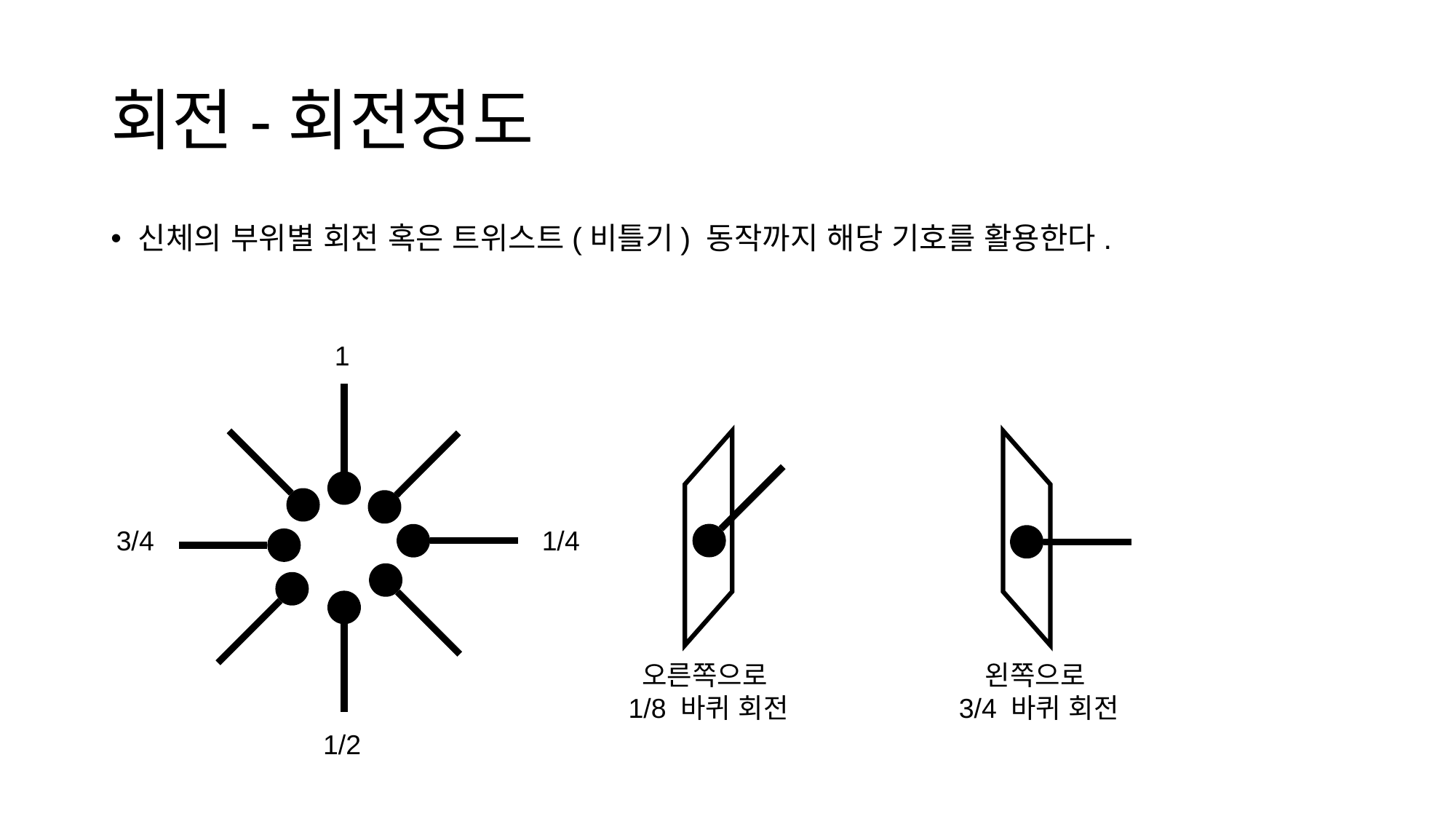

# 회전-회전정도
신체의 부위별 회전 혹은 트위스트(비틀기) 동작까지 해당 기호를 활용한다.
1

3/4
1/4

오른쪽으로
1/8 바퀴 회전
왼쪽으로
3/4 바퀴 회전
1/2